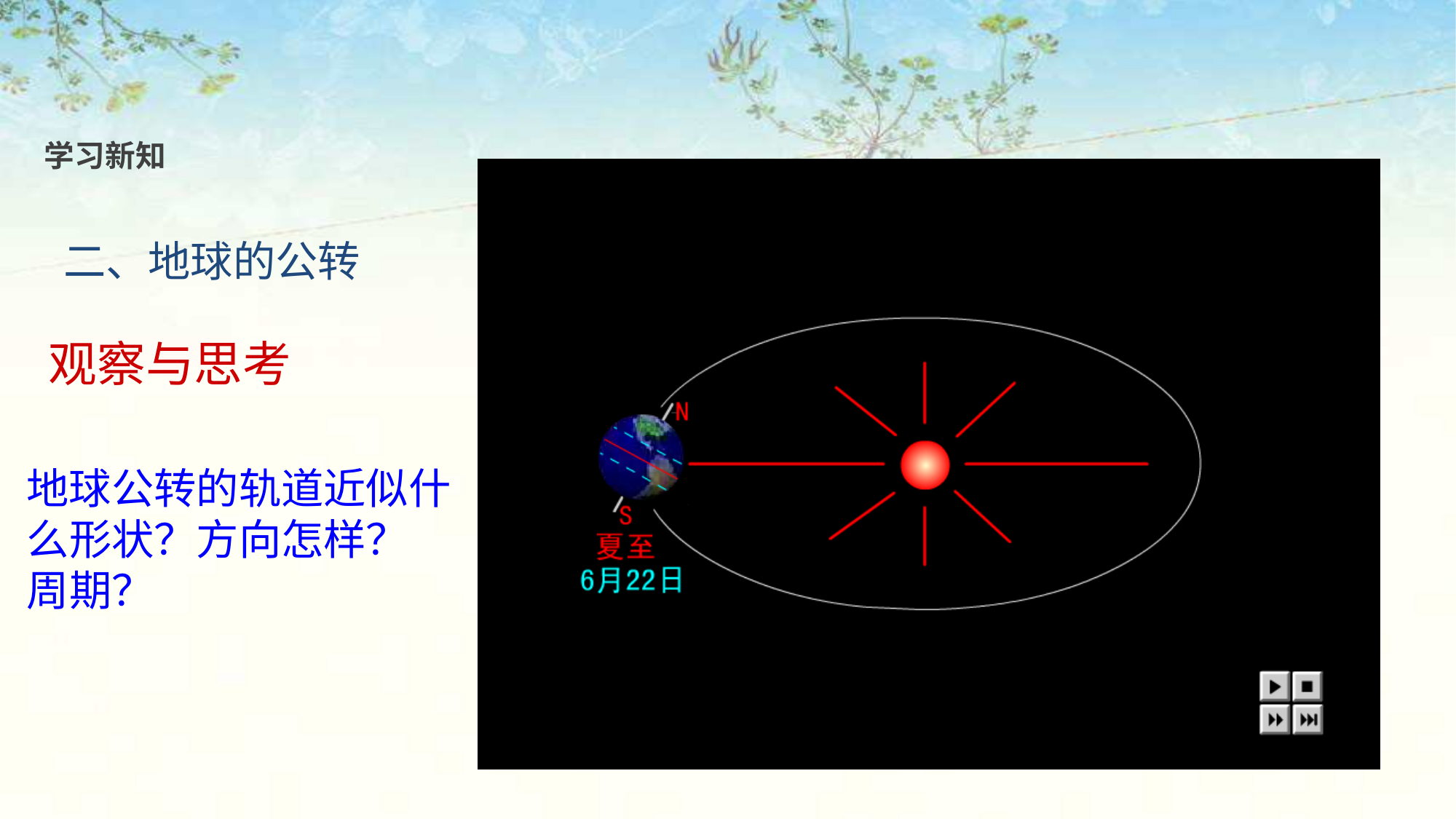

学习新知
二、地球的公转
观察与思考

地球公转的轨道近似什
么形状？方向怎样？
周期？